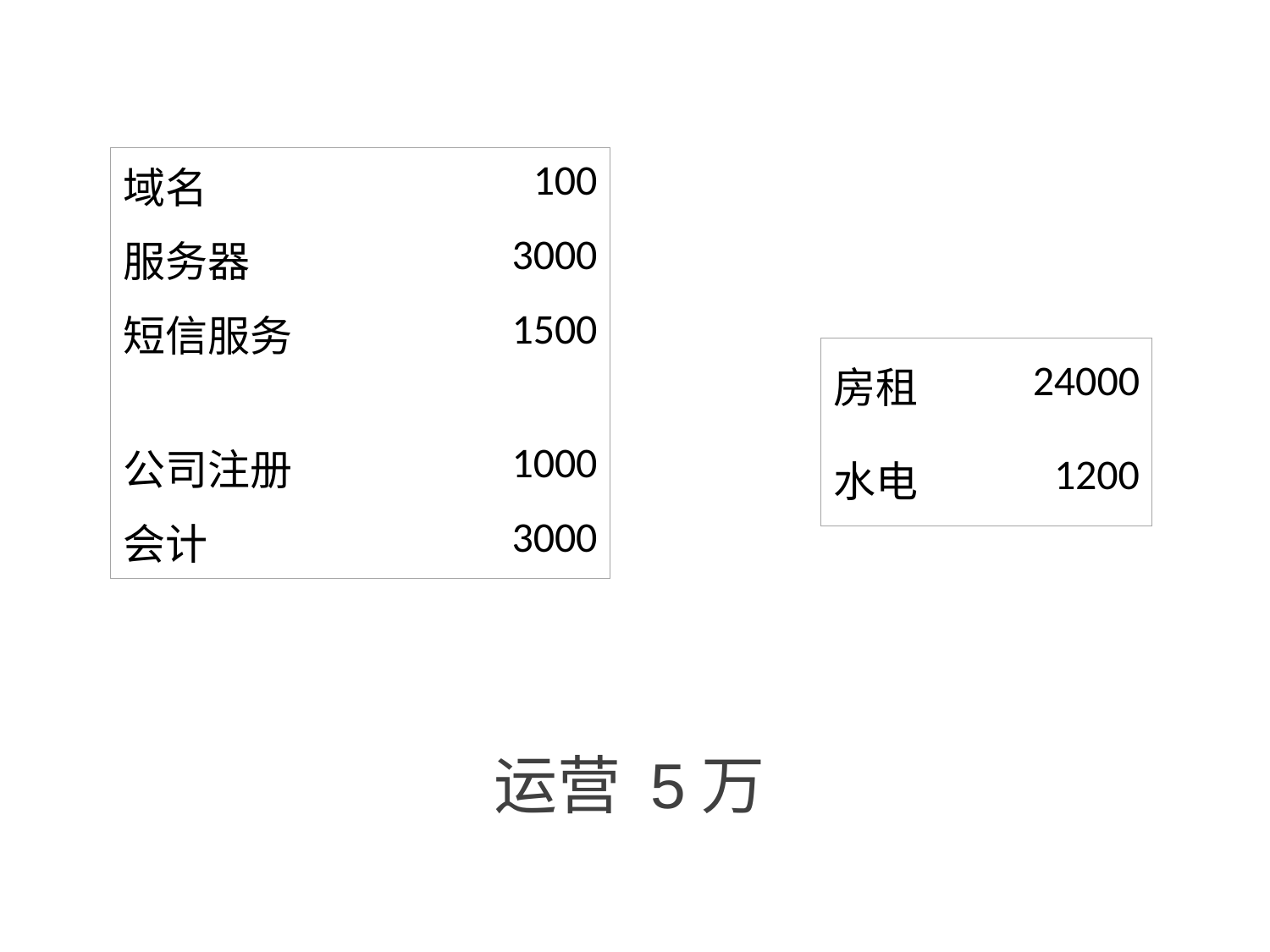

| 域名 | 100 |
| --- | --- |
| 服务器 | 3000 |
| 短信服务 | 1500 |
|  |  |
| 公司注册 | 1000 |
| 会计 | 3000 |
| 房租 | 24000 |
| --- | --- |
| 水电 | 1200 |
# 运营 5万